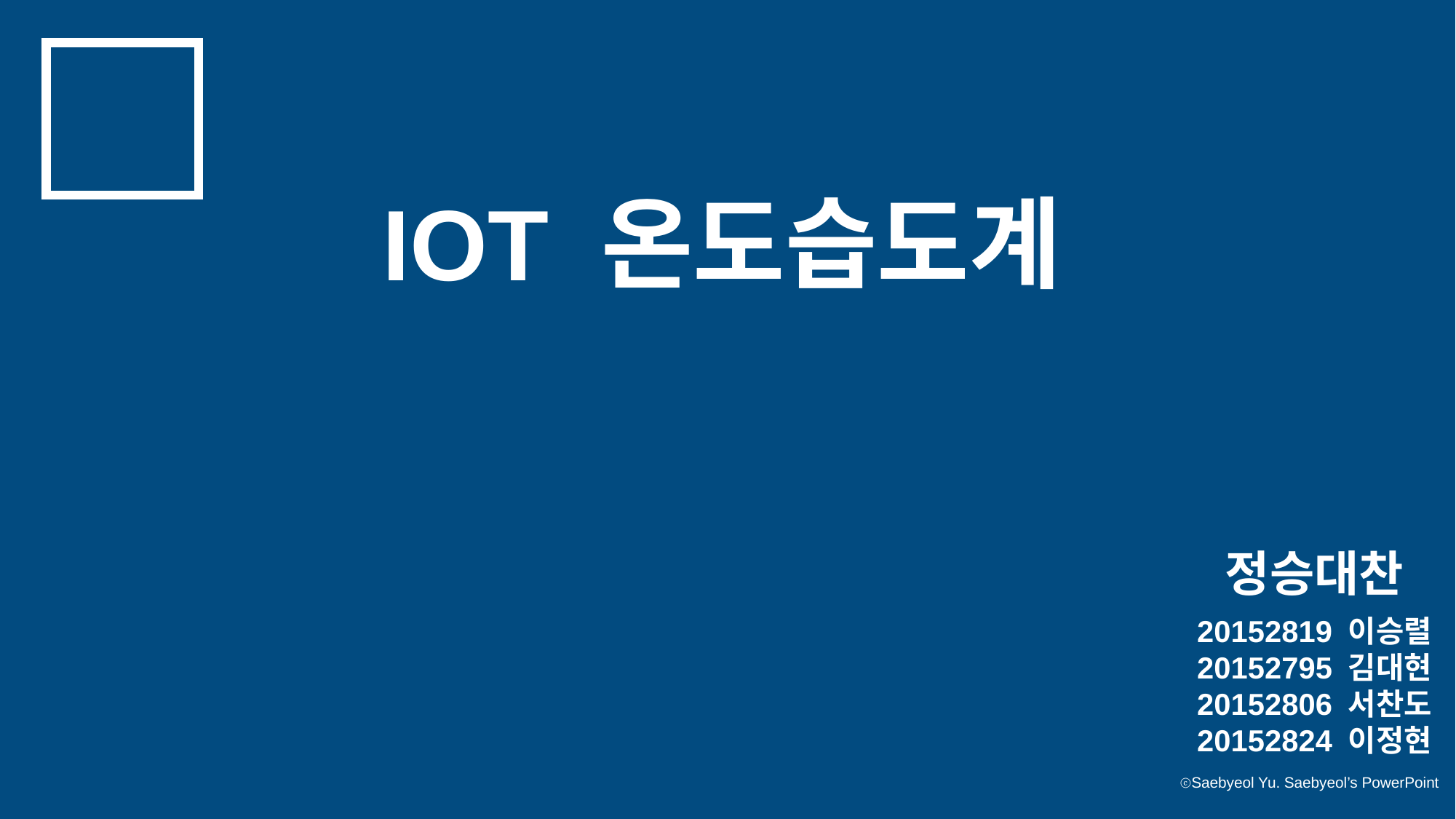

IOT 온도습도계
정승대찬
20152819 이승렬
20152795 김대현
20152806 서찬도
20152824 이정현